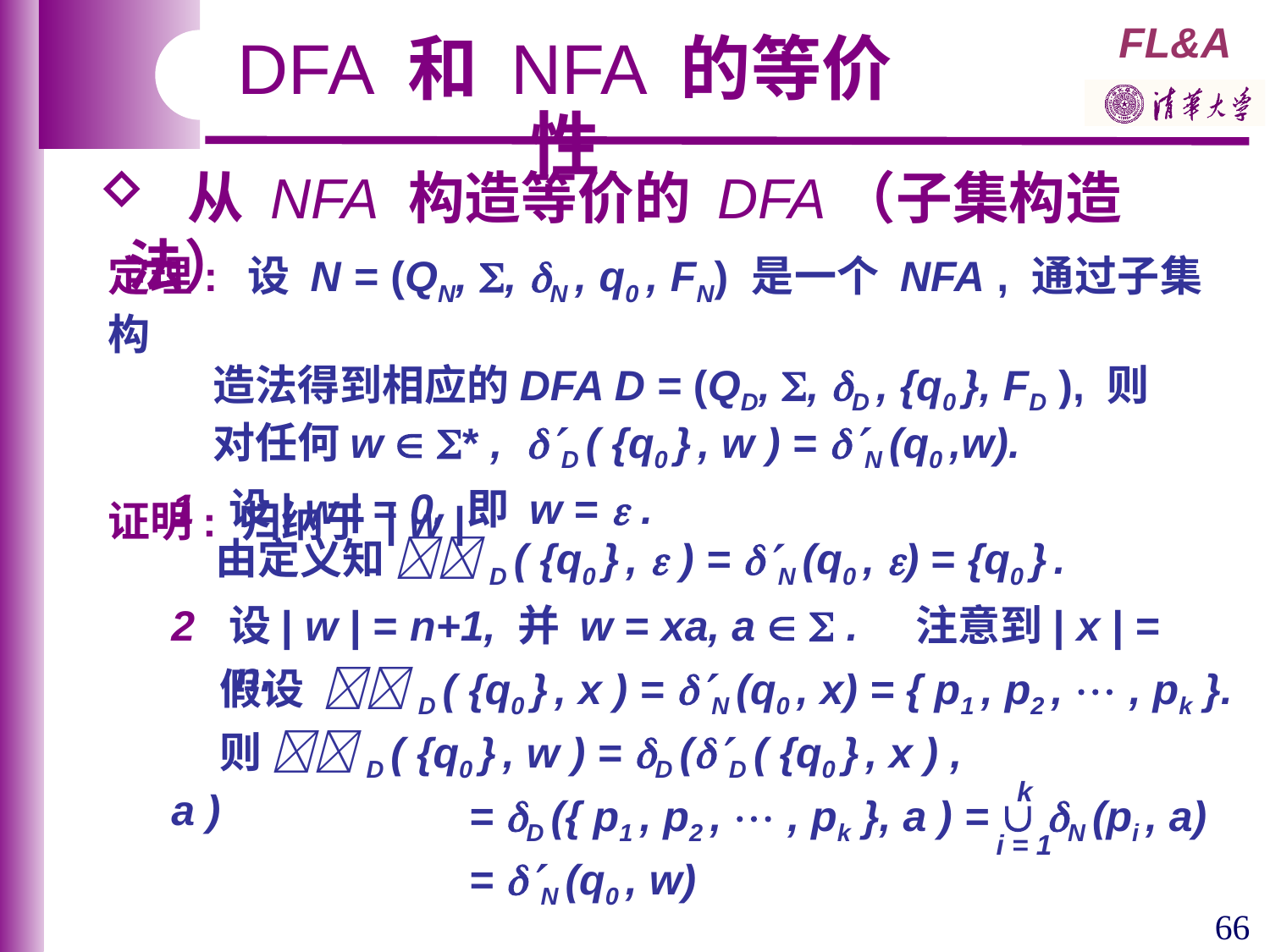

DFA 和 NFA 的等价性
  从 NFA 构造等价的 DFA（子集构造法）
定理:  设 N = (QN, Σ, δN , q0 , FN) 是一个 NFA , 通过子集构
          造法得到相应的DFA D = (QD, Σ, δD , {q0 }, FD ), 则
          对任何w ∈ Σ* ,  δ′D ( {q0 } , w ) = δ′N (q0 ,w).

证明: 归纳于 | w |
1  设| w | = 0, 即 w = ε .
    由定义知 δ′D ( {q0 } , ε ) = δ′N (q0 , ε) = {q0 } .
2  设| w | = n+1, 并 w = xa, a ∈ Σ .    注意到| x | = n.
    假设  δ′D ( {q0 } , x ) = δ′N (q0 , x) = { p1 , p2 , … , pk }.
    则 δ′D ( {q0 } , w ) = δD (δ′D ( {q0 } , x ) , a )
k
 = δD ({ p1 , p2 , … , pk }, a ) = ∪ δN (pi , a)
i = 1
 = δ′N (q0 , w)

66